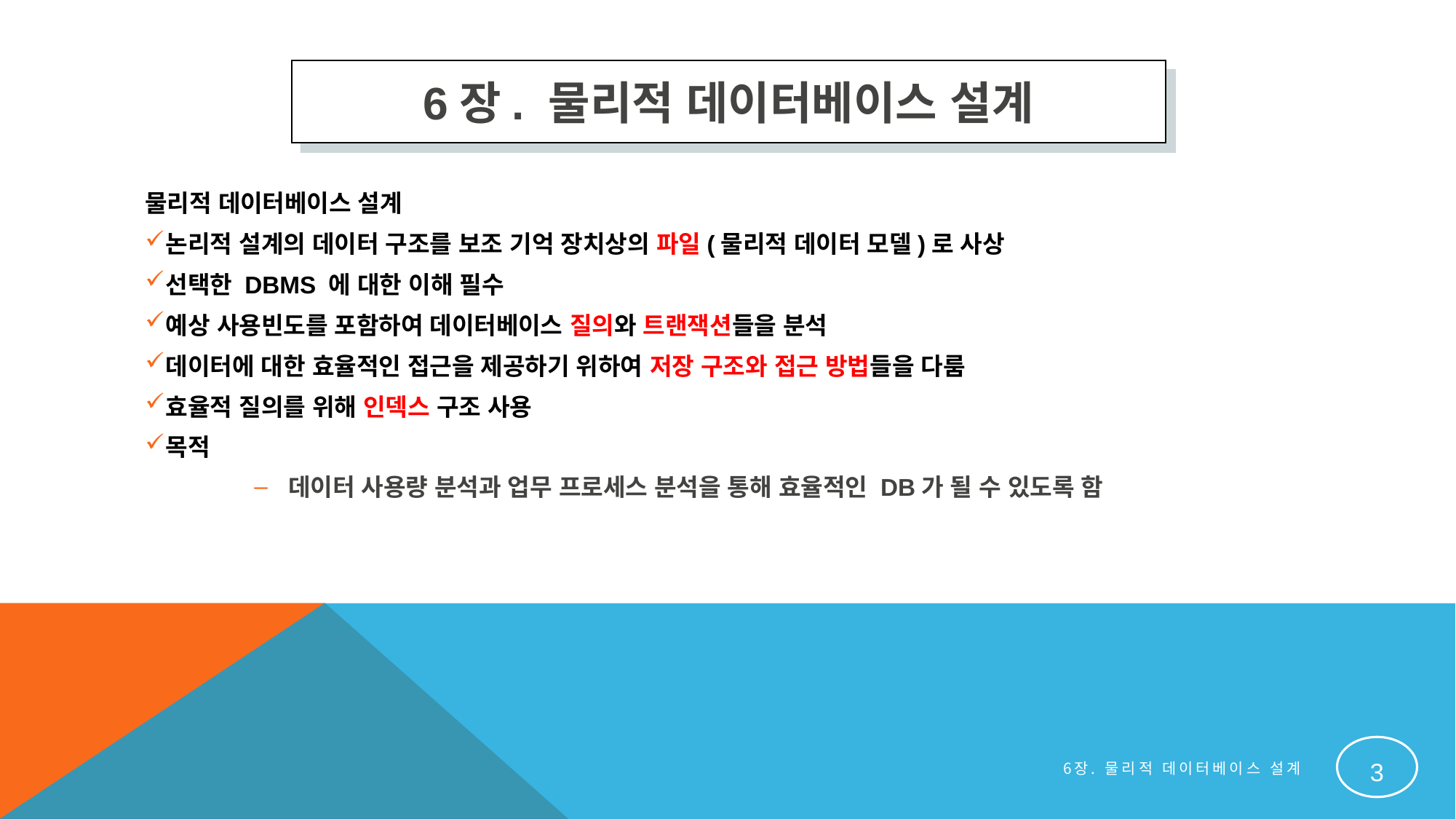

6장. 물리적 데이터베이스 설계
물리적 데이터베이스 설계
논리적 설계의 데이터 구조를 보조 기억 장치상의 파일(물리적 데이터 모델)로 사상
선택한 DBMS 에 대한 이해 필수
예상 사용빈도를 포함하여 데이터베이스 질의와 트랜잭션들을 분석
데이터에 대한 효율적인 접근을 제공하기 위하여 저장 구조와 접근 방법들을 다룸
효율적 질의를 위해 인덱스 구조 사용
목적
데이터 사용량 분석과 업무 프로세스 분석을 통해 효율적인 DB가 될 수 있도록 함

3
6장. 물리적 데이터베이스 설계